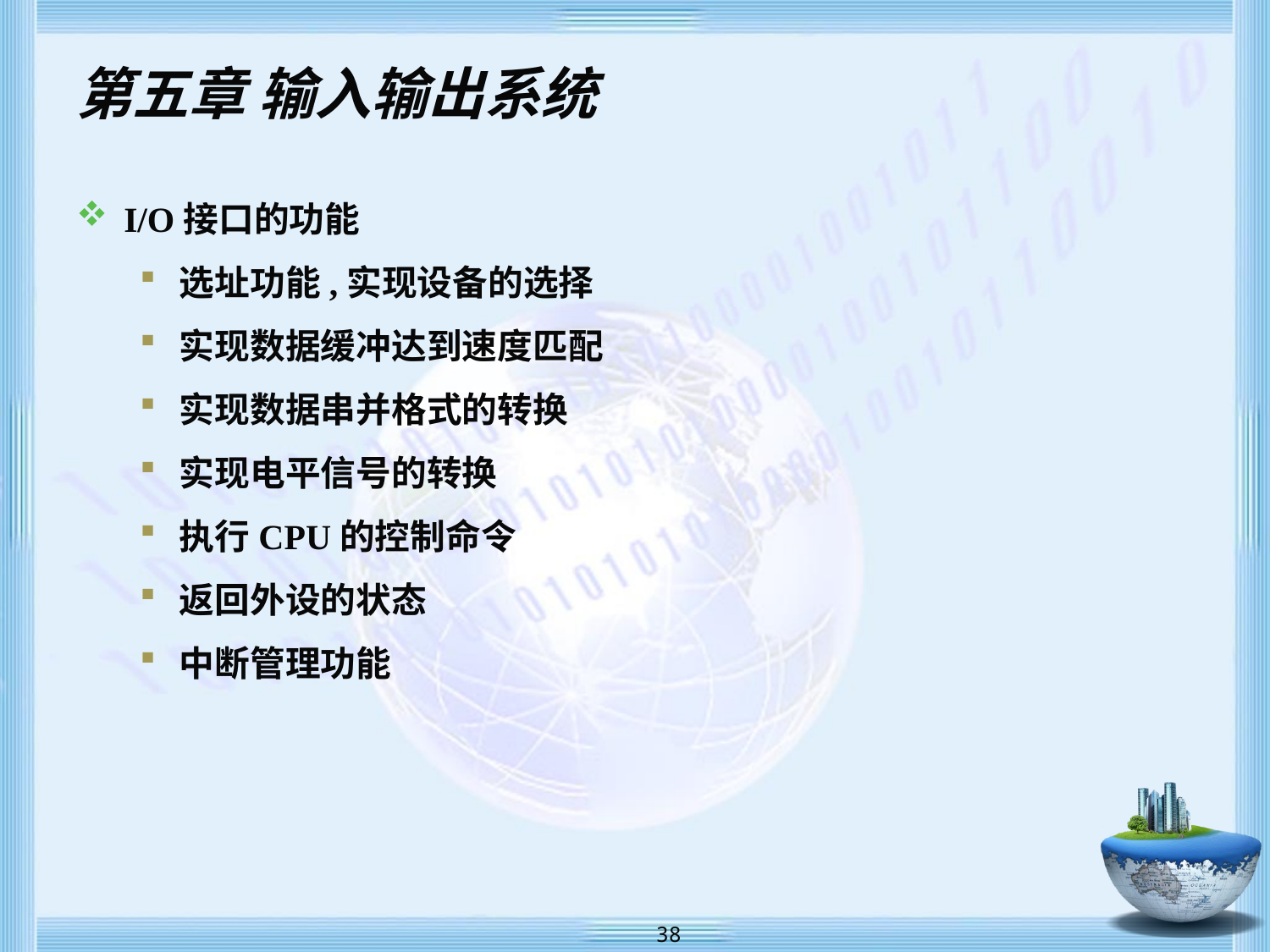

# 第五章 输入输出系统
I/O接口的功能
选址功能,实现设备的选择
实现数据缓冲达到速度匹配
实现数据串并格式的转换
实现电平信号的转换
执行CPU的控制命令
返回外设的状态
中断管理功能

    38